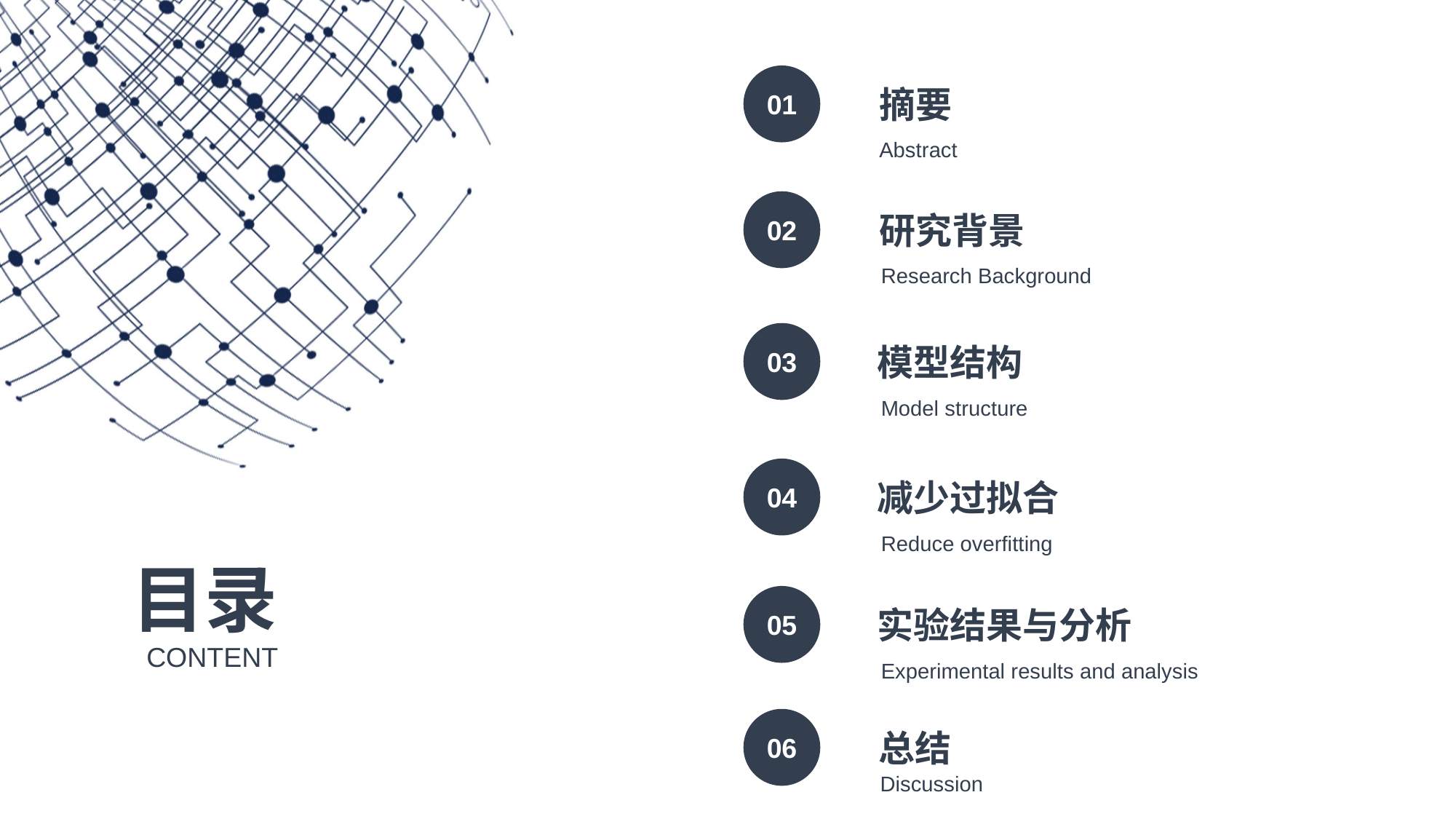

01
摘要
Abstract
02
研究背景
Research Background
03
模型结构
Model structure
04
减少过拟合
Reduce overfitting
目录
05
实验结果与分析
CONTENT
Experimental results and analysis
06
总结
Discussion